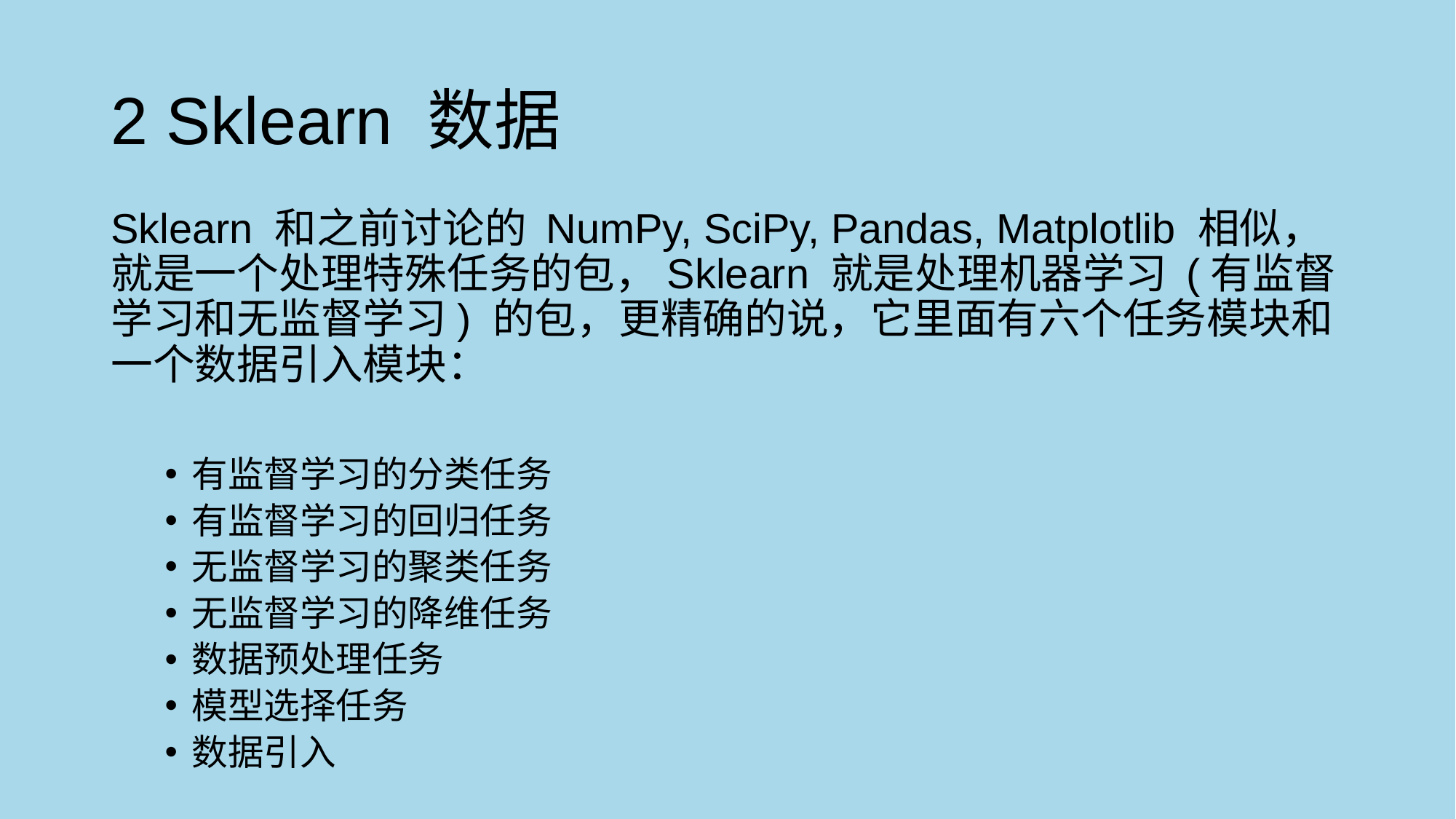

# 2 Sklearn 数据

Sklearn 和之前讨论的 NumPy, SciPy, Pandas, Matplotlib 相似，就是一个处理特殊任务的包，Sklearn 就是处理机器学习 (有监督学习和无监督学习) 的包，更精确的说，它里面有六个任务模块和一个数据引入模块：

有监督学习的分类任务
有监督学习的回归任务
无监督学习的聚类任务
无监督学习的降维任务
数据预处理任务
模型选择任务
数据引入